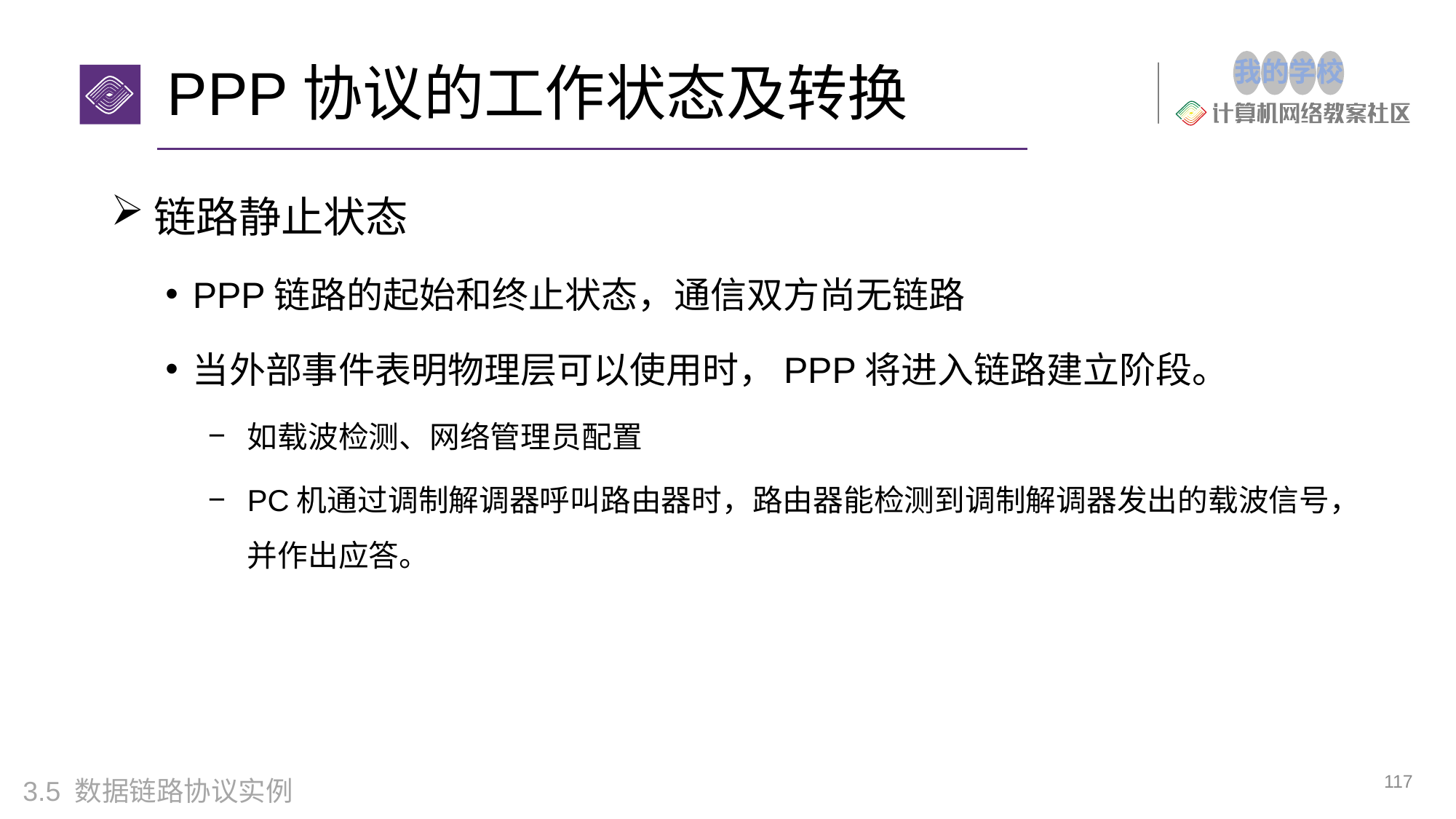

# PPP协议的工作状态及转换
链路静止状态
PPP链路的起始和终止状态，通信双方尚无链路
当外部事件表明物理层可以使用时，PPP将进入链路建立阶段。
如载波检测、网络管理员配置
PC机通过调制解调器呼叫路由器时，路由器能检测到调制解调器发出的载波信号，并作出应答。
117
3.5 数据链路协议实例